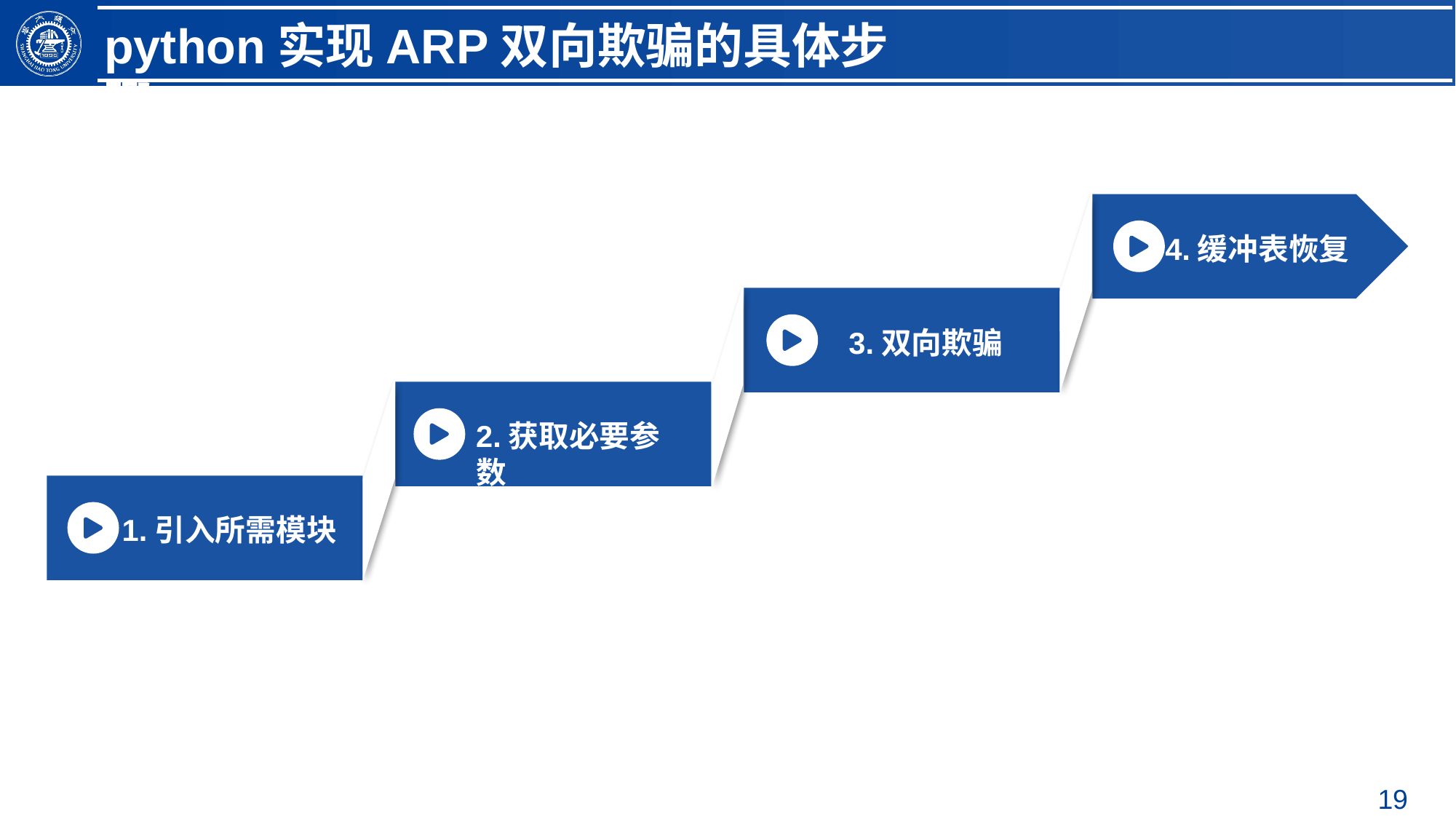

python实现ARP双向欺骗的具体步骤

4.缓冲表恢复

3.双向欺骗

2.获取必要参数

 1.引入所需模块
19